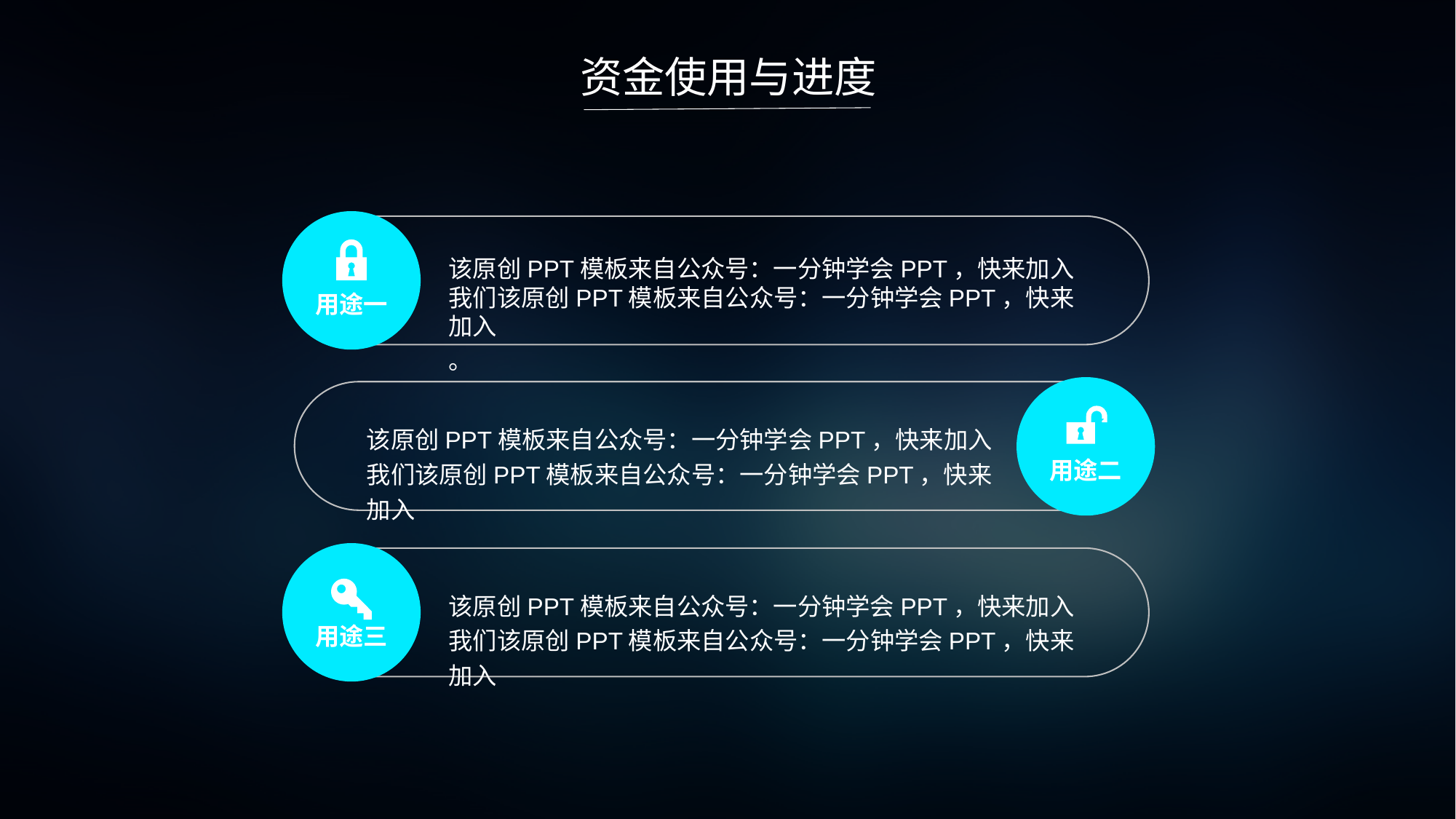

资金使用与进度

用途一

该原创PPT模板来自公众号：一分钟学会PPT，快来加入我们该原创PPT模板来自公众号：一分钟学会PPT，快来加入
。

用途二

该原创PPT模板来自公众号：一分钟学会PPT，快来加入我们该原创PPT模板来自公众号：一分钟学会PPT，快来加入

用途三

该原创PPT模板来自公众号：一分钟学会PPT，快来加入我们该原创PPT模板来自公众号：一分钟学会PPT，快来加入